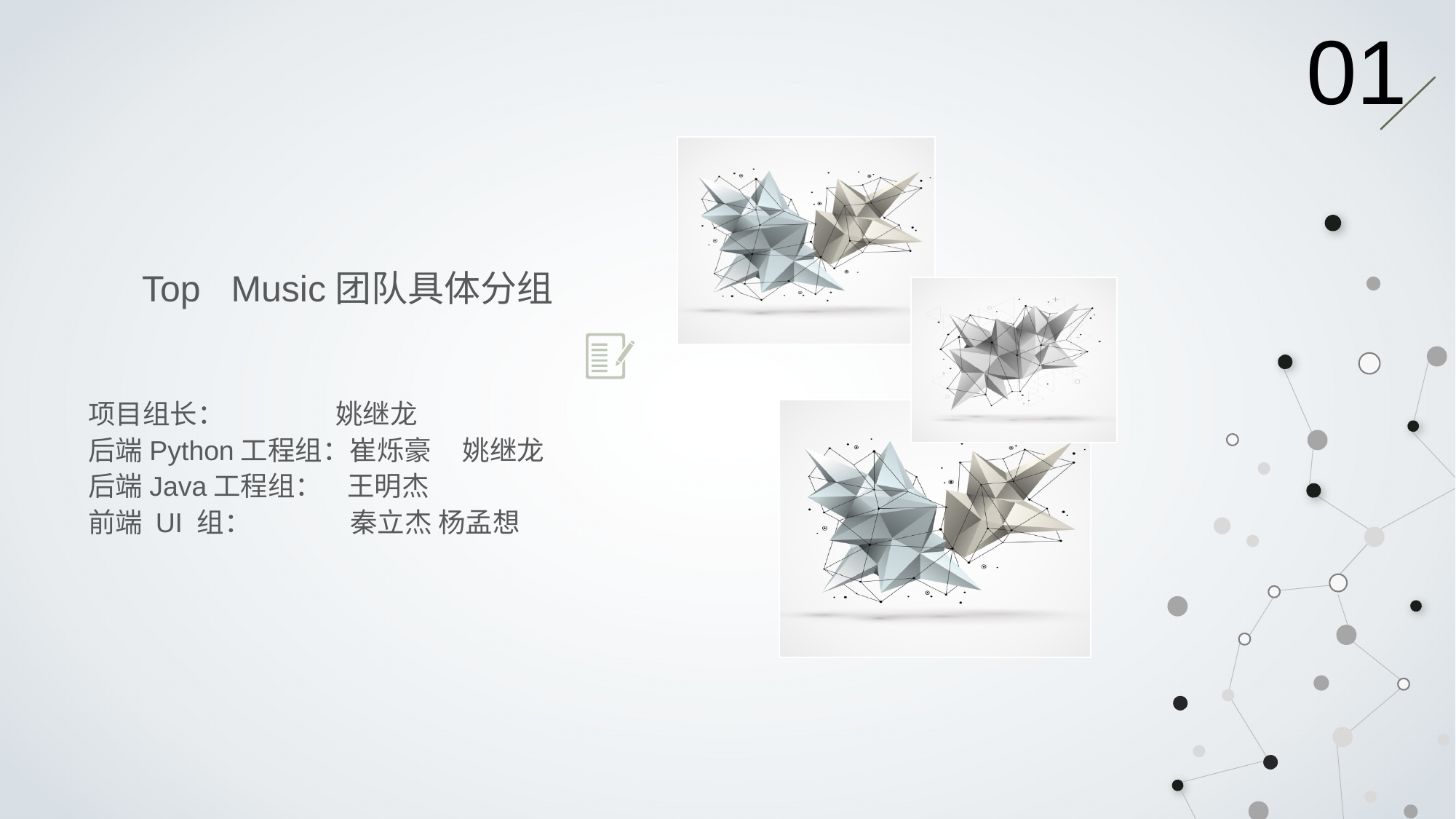

01

Top   Music团队具体分组

项目组长：                  姚继龙
后端Python工程组：崔烁豪     姚继龙
后端Java工程组：    王明杰
前端 UI 组：                秦立杰 杨孟想